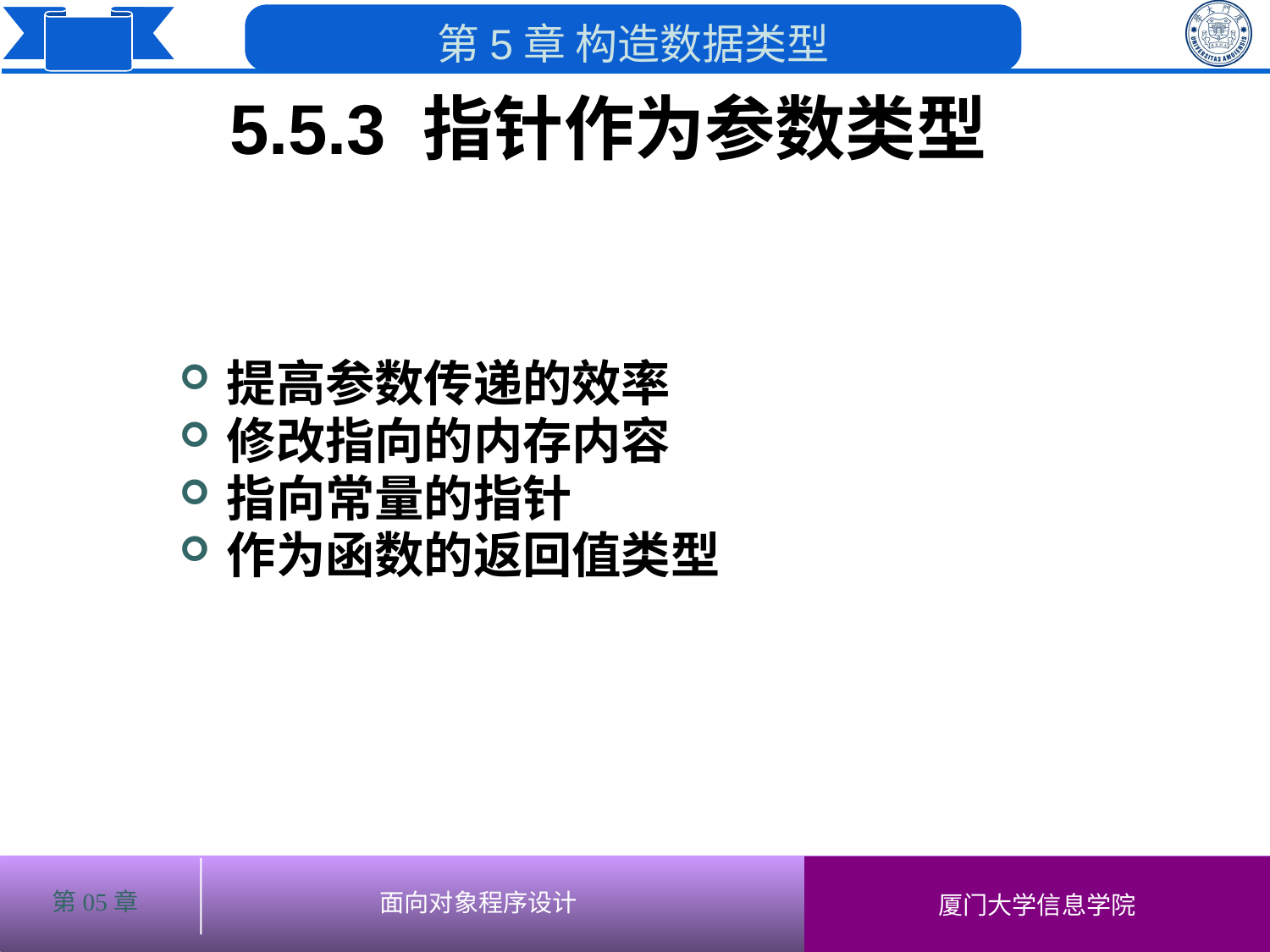

5.5.3 指针作为参数类型
# 提高参数传递的效率
修改指向的内存内容
指向常量的指针
作为函数的返回值类型
58